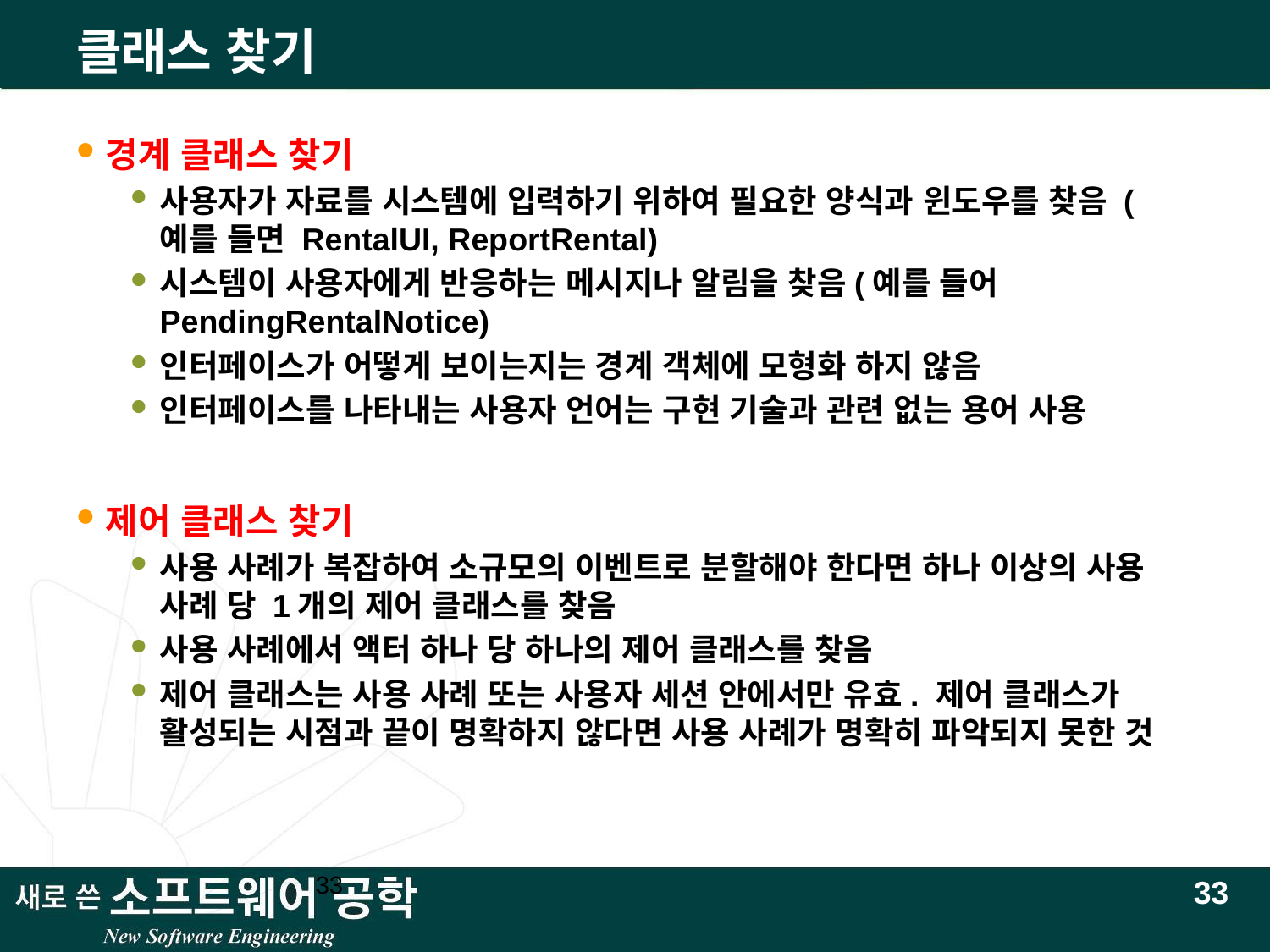

# 클래스 찾기
경계 클래스 찾기
사용자가 자료를 시스템에 입력하기 위하여 필요한 양식과 윈도우를 찾음 (예를 들면 RentalUI, ReportRental)
시스템이 사용자에게 반응하는 메시지나 알림을 찾음(예를 들어 PendingRentalNotice)
인터페이스가 어떻게 보이는지는 경계 객체에 모형화 하지 않음
인터페이스를 나타내는 사용자 언어는 구현 기술과 관련 없는 용어 사용

제어 클래스 찾기
사용 사례가 복잡하여 소규모의 이벤트로 분할해야 한다면 하나 이상의 사용 사례 당 1개의 제어 클래스를 찾음
사용 사례에서 액터 하나 당 하나의 제어 클래스를 찾음
제어 클래스는 사용 사례 또는 사용자 세션 안에서만 유효. 제어 클래스가 활성되는 시점과 끝이 명확하지 않다면 사용 사례가 명확히 파악되지 못한 것

33